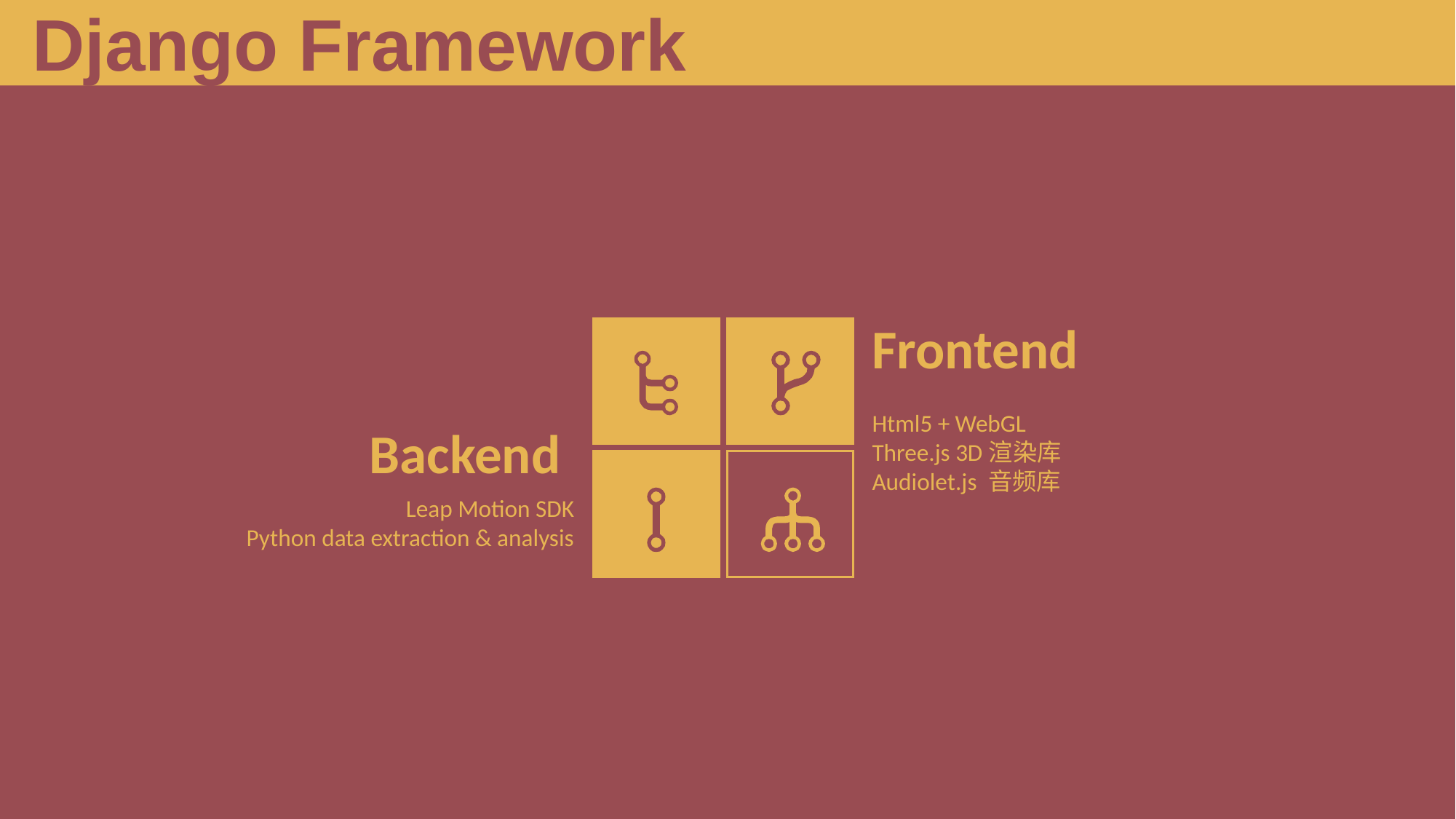

Django Framework

Frontend

Html5 + WebGL
Three.js 3D渲染库
Audiolet.js 音频库
Backend

Leap Motion SDK
Python data extraction & analysis